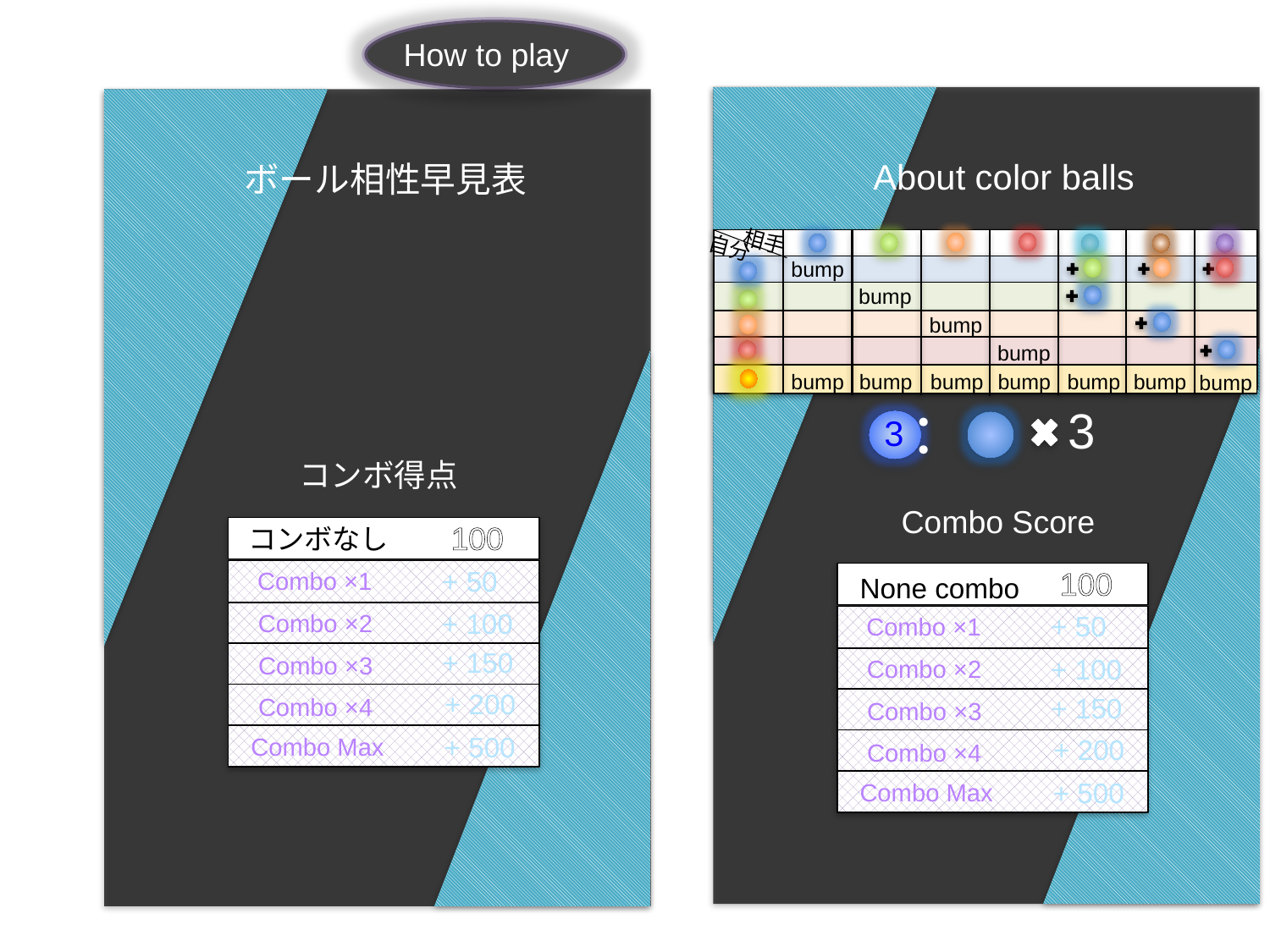

How to play

About color balls
相手
自分

bump
bump
bump
bump
bump
bump
bump
bump
bump
bump
bump
：
3
3

Combo Score
100

+ 50
Combo ×1

+ 100
Combo ×2
+ 150
Combo ×3
+ 200
Combo ×4
+ 500
Combo Max
None combo

ボール相性早見表
相手
自分

コンボ得点
100
コンボなし

+ 50
Combo ×1

+ 100
Combo ×2
+ 150
Combo ×3
+ 200
Combo ×4
+ 500
Combo Max